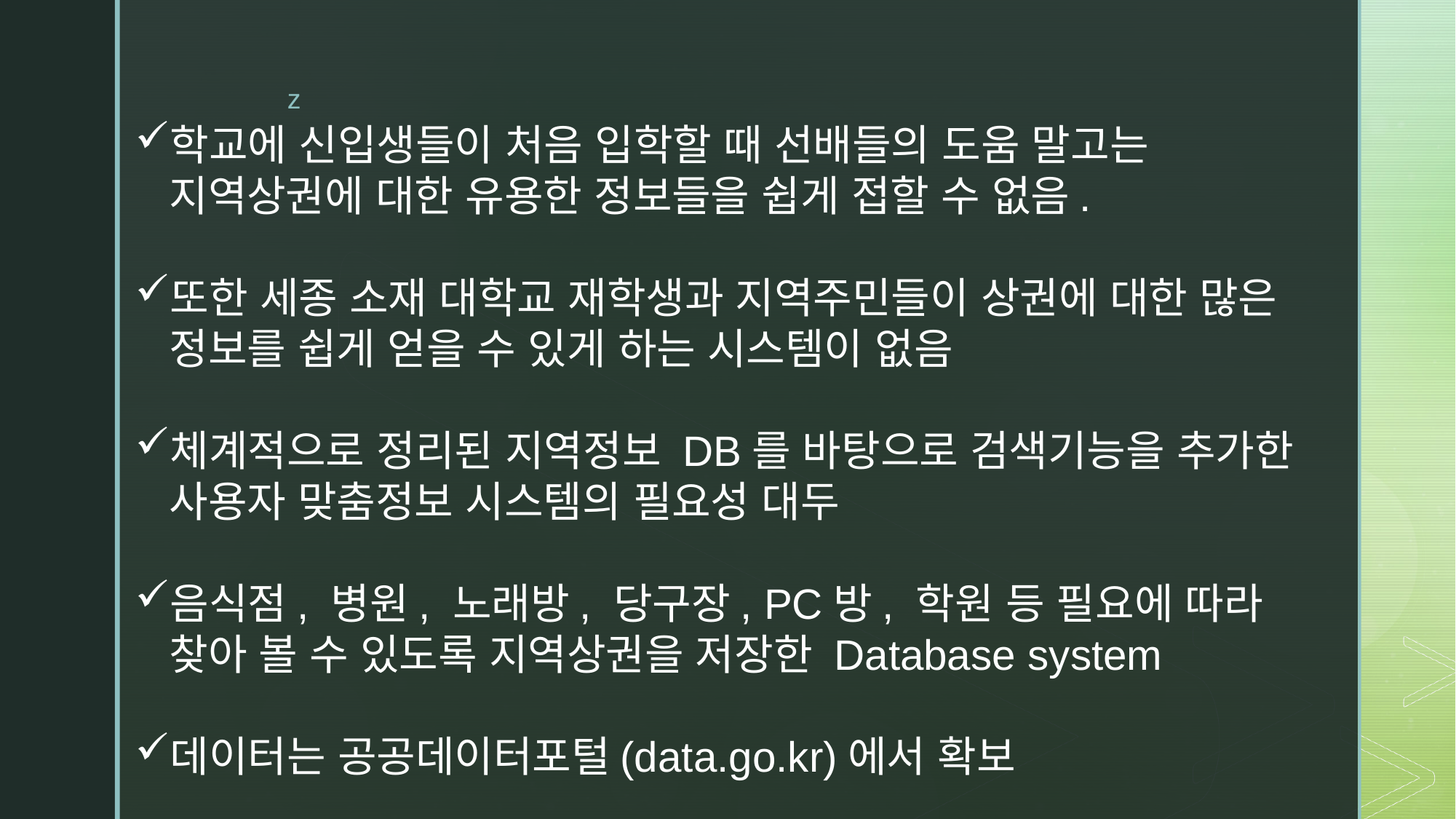

학교에 신입생들이 처음 입학할 때 선배들의 도움 말고는 지역상권에 대한 유용한 정보들을 쉽게 접할 수 없음.

또한 세종 소재 대학교 재학생과 지역주민들이 상권에 대한 많은 정보를 쉽게 얻을 수 있게 하는 시스템이 없음

체계적으로 정리된 지역정보 DB를 바탕으로 검색기능을 추가한 사용자 맞춤정보 시스템의 필요성 대두

음식점, 병원, 노래방, 당구장, PC방, 학원 등 필요에 따라 찾아 볼 수 있도록 지역상권을 저장한 Database system

데이터는 공공데이터포털(data.go.kr)에서 확보